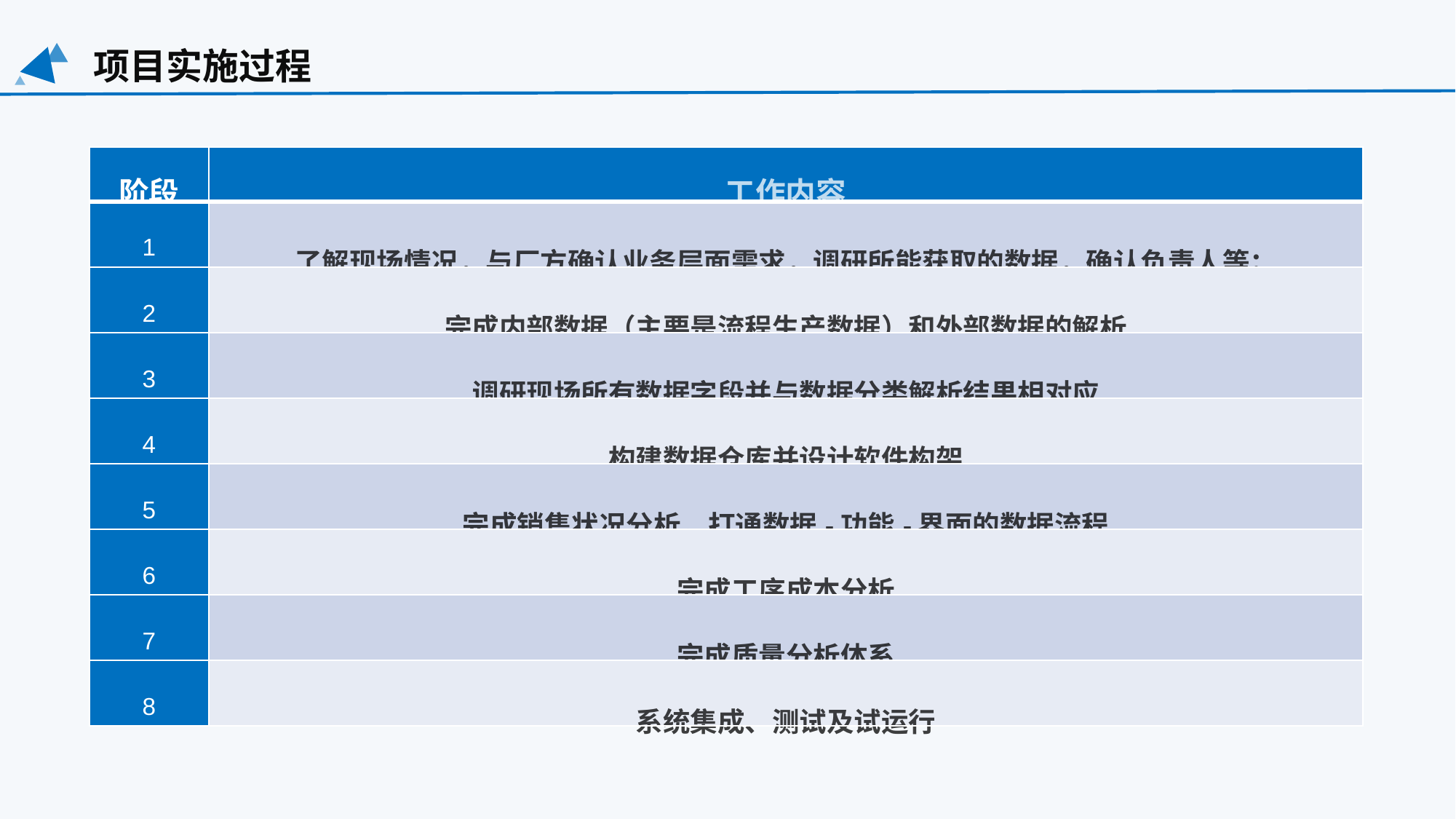

项目实施过程

| 阶段 | 工作内容 |
| --- | --- |
| 1 | 了解现场情况，与厂方确认业务层面需求，调研所能获取的数据，确认负责人等； |
| 2 | 完成内部数据（主要是流程生产数据）和外部数据的解析 |
| 3 | 调研现场所有数据字段并与数据分类解析结果相对应 |
| 4 | 构建数据仓库并设计软件构架 |
| 5 | 完成销售状况分析，打通数据-功能-界面的数据流程 |
| 6 | 完成工序成本分析 |
| 7 | 完成质量分析体系 |
| 8 | 系统集成、测试及试运行 |